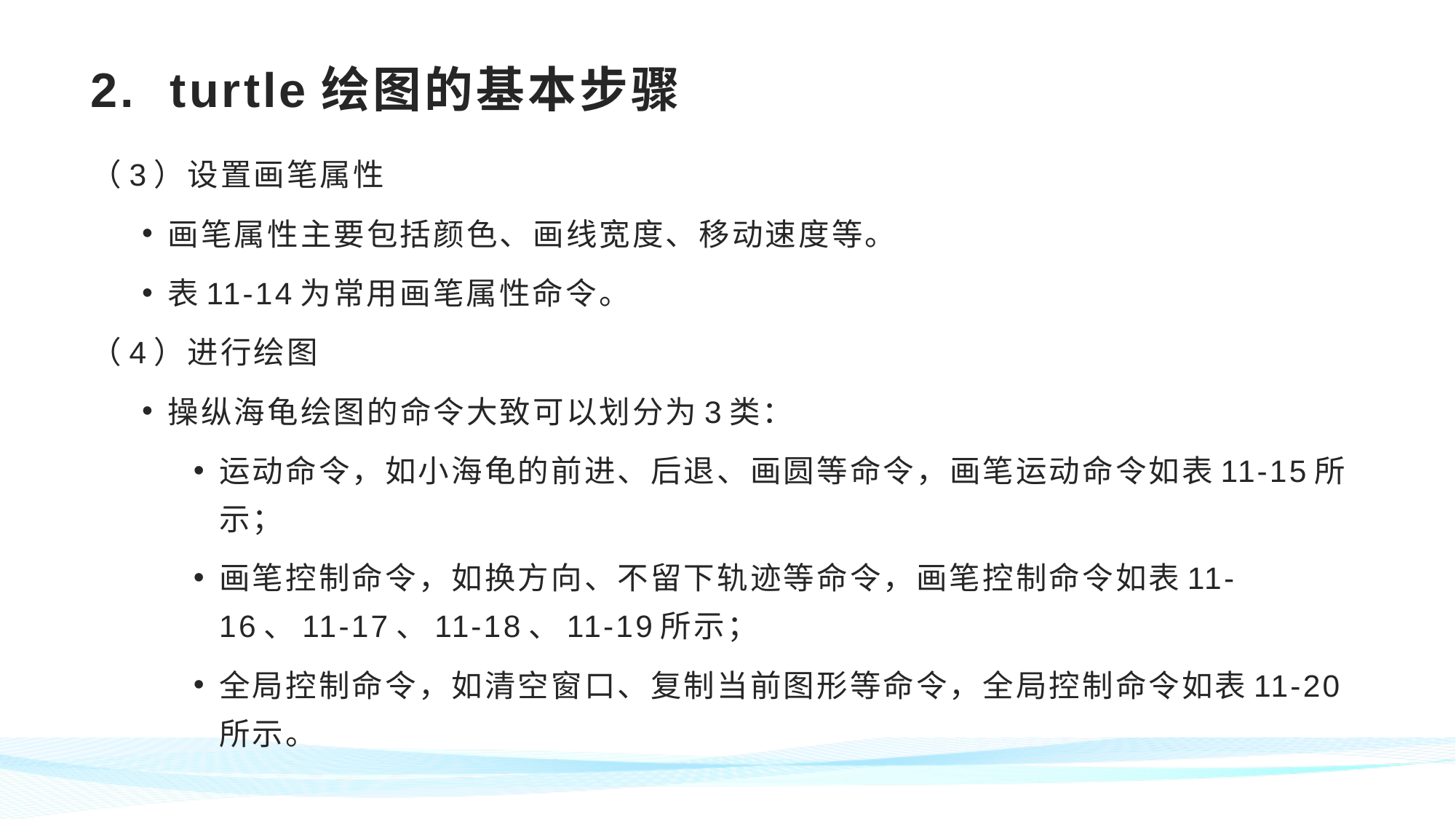

# 2.  turtle绘图的基本步骤
（3）设置画笔属性
画笔属性主要包括颜色、画线宽度、移动速度等。
表11-14为常用画笔属性命令。
（4）进行绘图
操纵海龟绘图的命令大致可以划分为3类：
运动命令，如小海龟的前进、后退、画圆等命令，画笔运动命令如表11-15所示；
画笔控制命令，如换方向、不留下轨迹等命令，画笔控制命令如表11-16、11-17、11-18、11-19所示；
全局控制命令，如清空窗口、复制当前图形等命令，全局控制命令如表11-20所示。